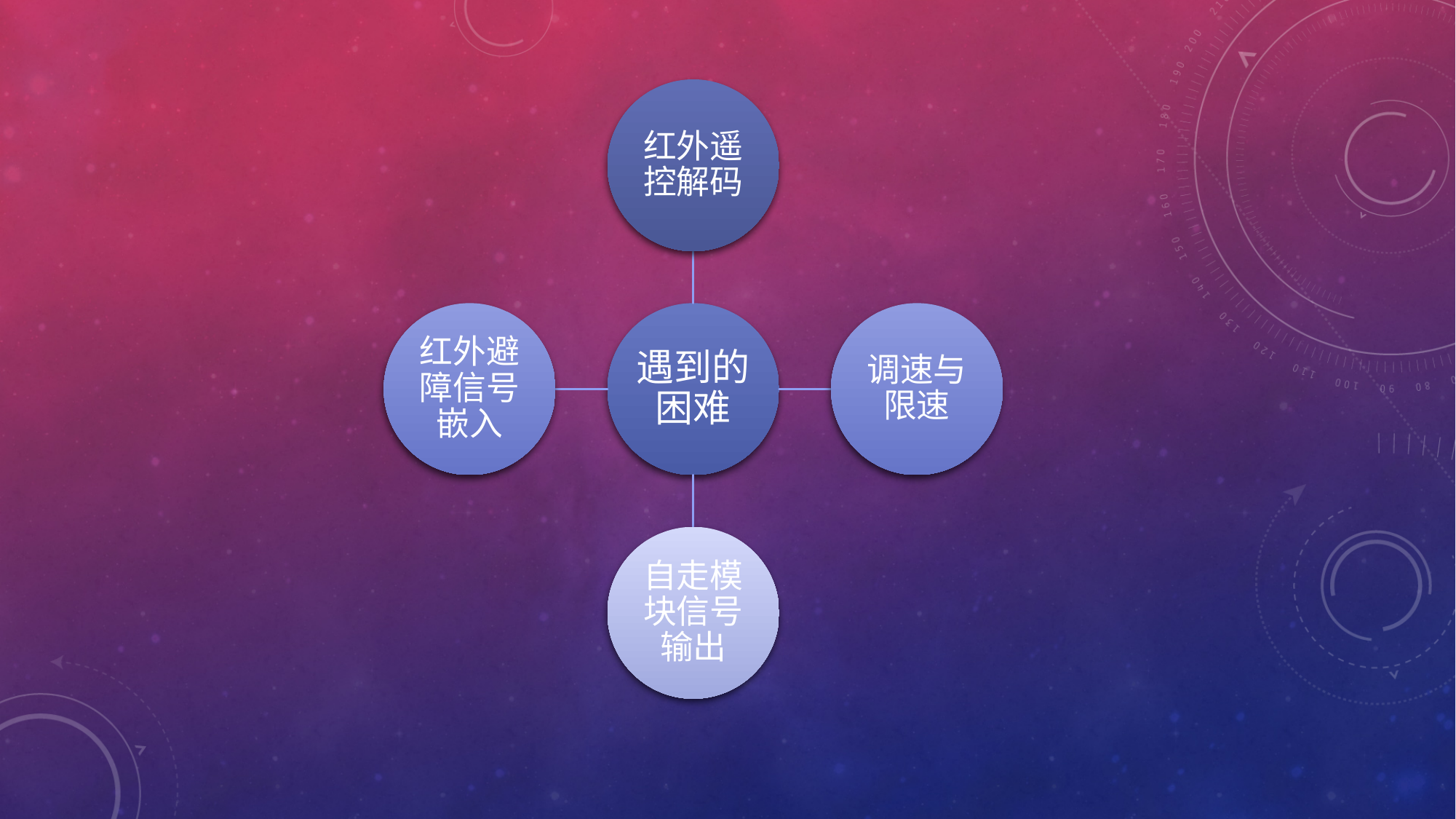

#
遇到的困难

红外遥控解码

调速与限速

自走模块信号输出

红外避障信号嵌入